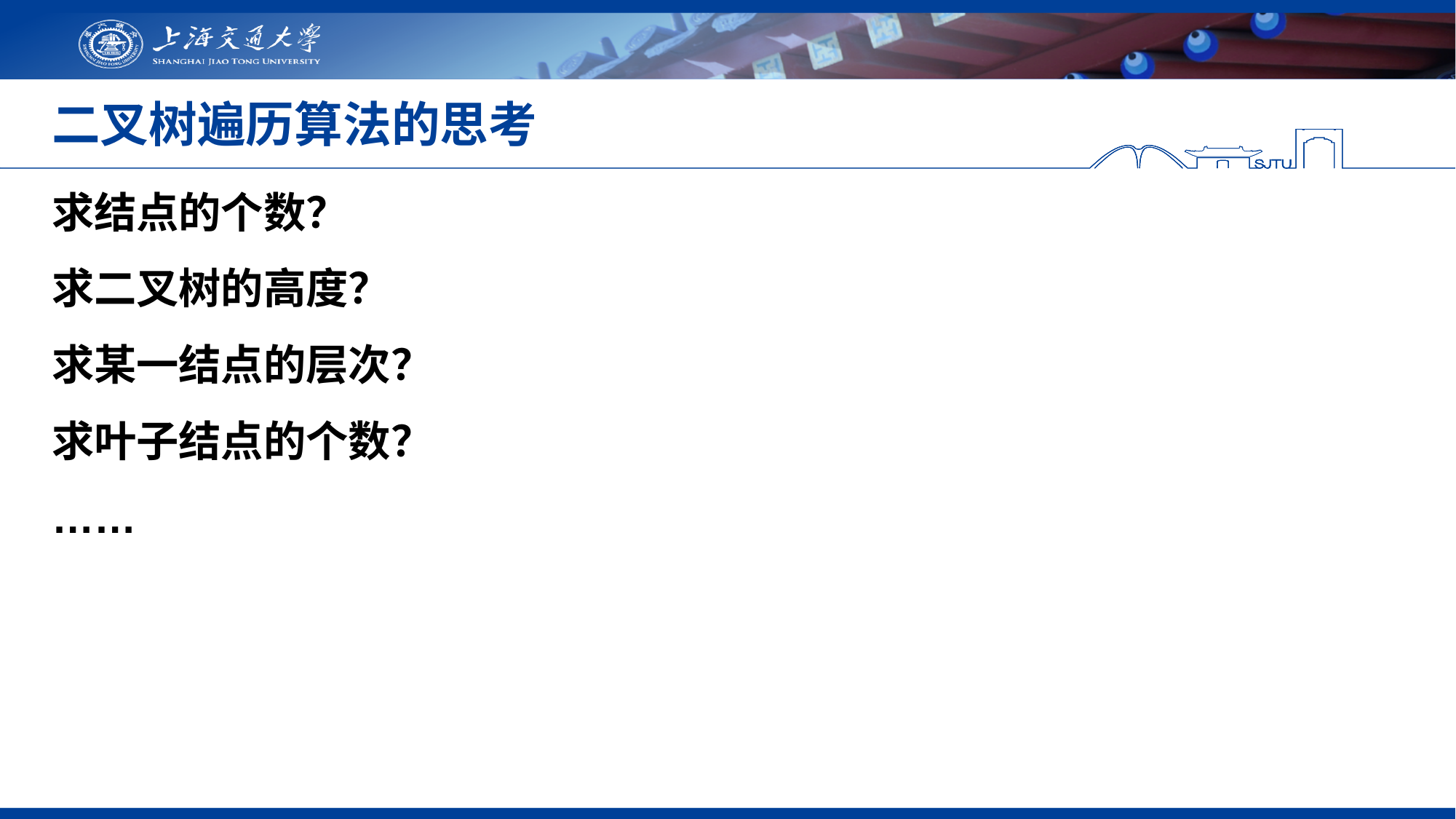

# 二叉树遍历算法的思考
求结点的个数？
求二叉树的高度？
求某一结点的层次？
求叶子结点的个数？
……